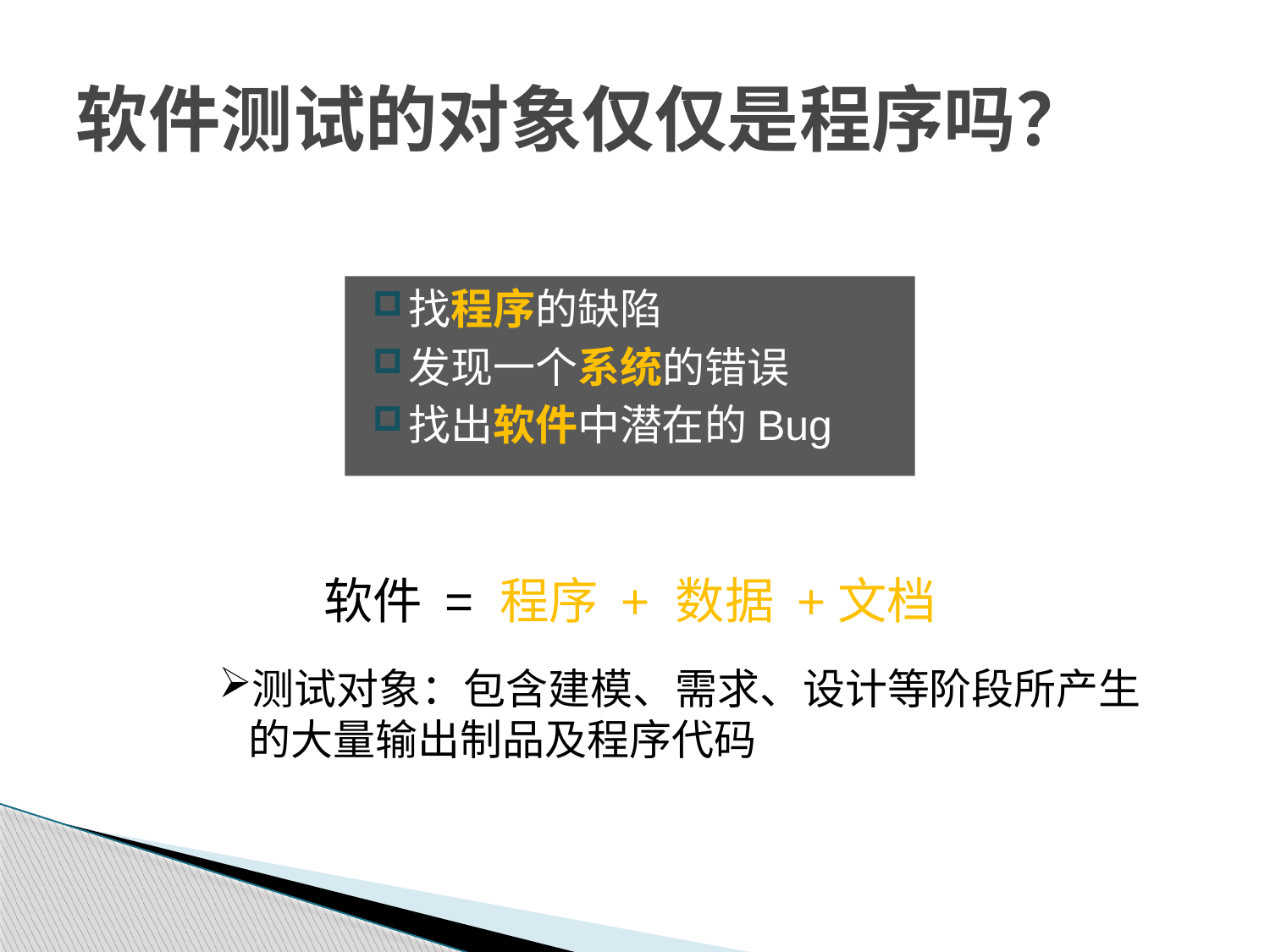

# 软件测试的对象仅仅是程序吗？
找程序的缺陷
发现一个系统的错误
找出软件中潜在的Bug
软件 = 程序 + 数据 +文档
测试对象：包含建模、需求、设计等阶段所产生的大量输出制品及程序代码

37